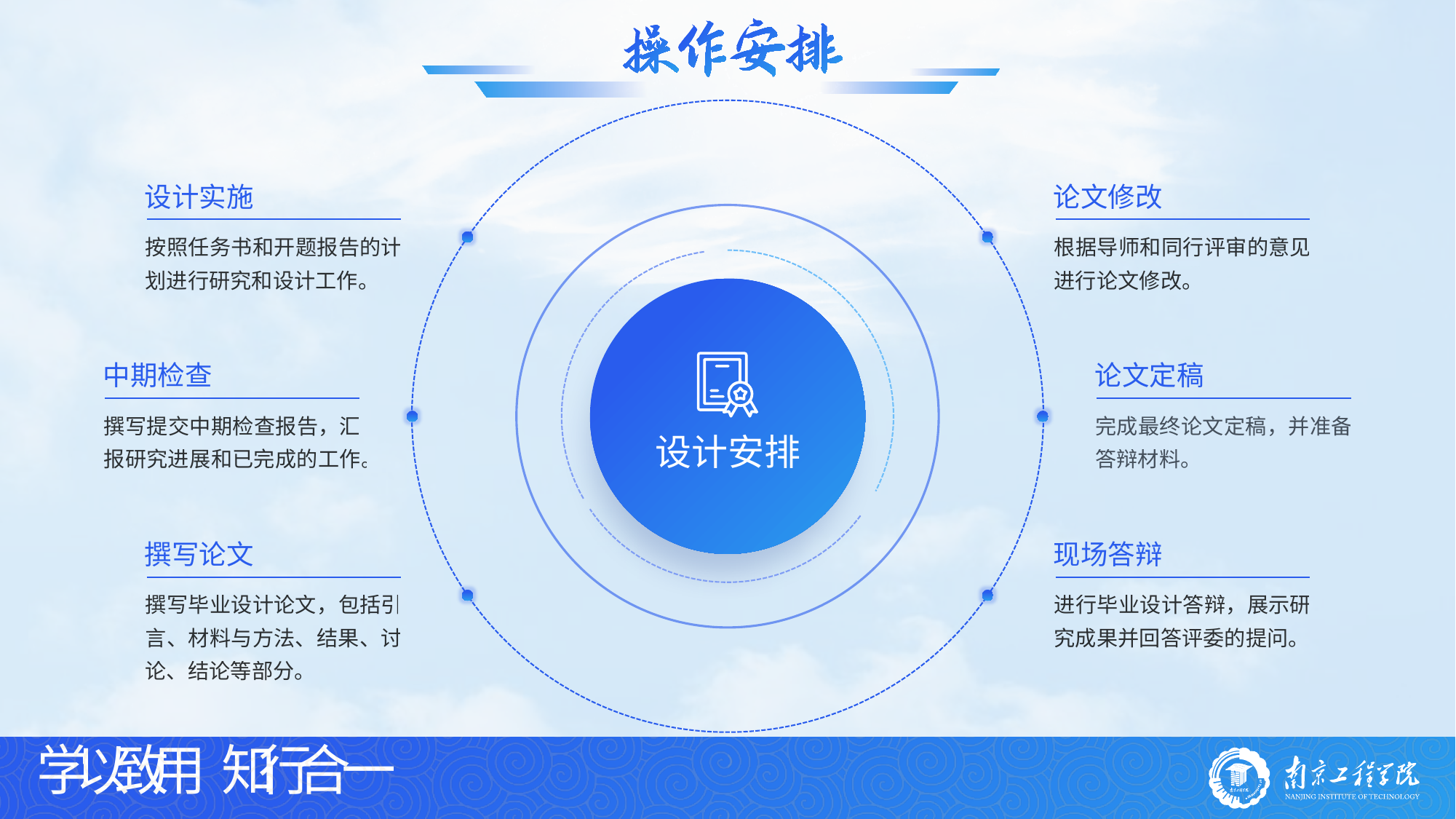

设计实施
论文修改

按照任务书和开题报告的计划进行研究和设计工作。
根据导师和同行评审的意见进行论文修改。

中期检查
论文定稿

撰写提交中期检查报告，汇报研究进展和已完成的工作。
完成最终论文定稿，并准备答辩材料。

设计安排
撰写论文
现场答辩
撰写毕业设计论文，包括引言、材料与方法、结果、讨论、结论等部分。
进行毕业设计答辩，展示研究成果并回答评委的提问。